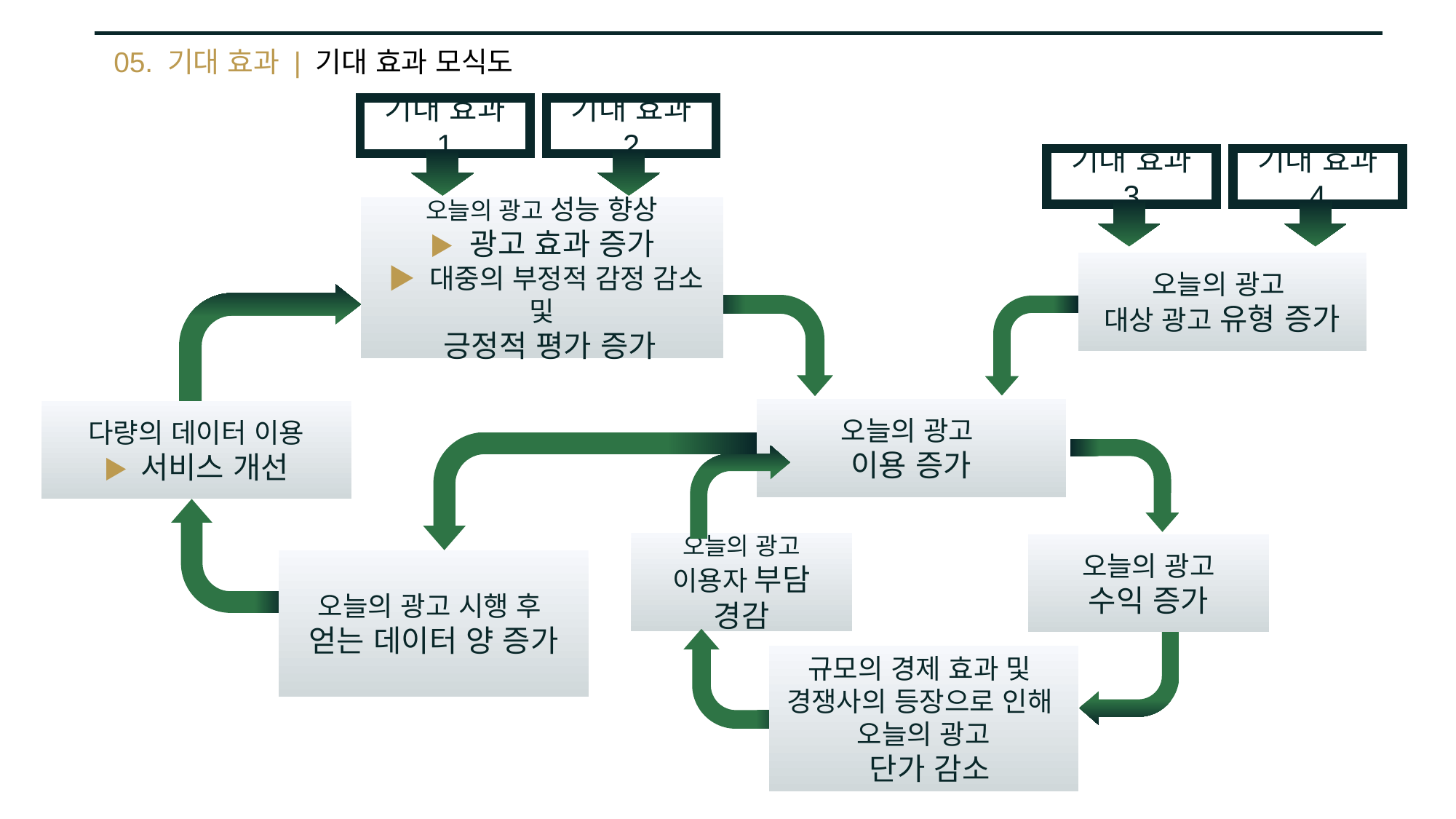

05. 기대 효과 | 기대 효과 모식도
기대 효과 1
기대 효과 2
기대 효과 3
기대 효과 4

오늘의 광고 성능 향상
         ▶ 광고 효과 증가
 ▶ 대중의 부정적 감정 감소 및
 긍정적 평가 증가

오늘의 광고
대상 광고 유형 증가

오늘의 광고
이용 증가
다량의 데이터 이용
▶ 서비스 개선

오늘의 광고
이용자 부담 경감
오늘의 광고
수익 증가
오늘의 광고 시행 후
얻는 데이터 양 증가

규모의 경제 효과 및
경쟁사의 등장으로 인해
오늘의 광고
 단가 감소